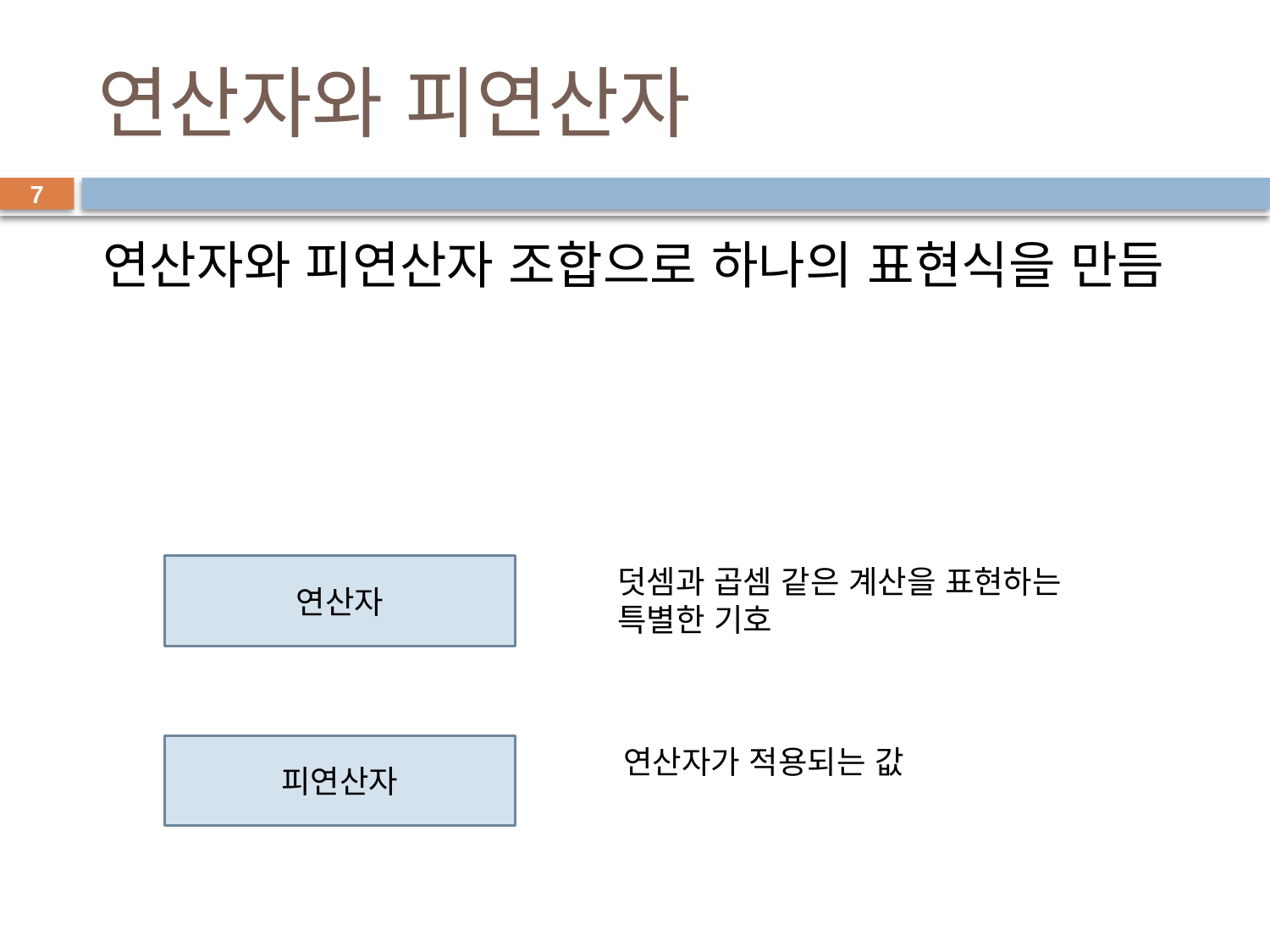

# 연산자와 피연산자
7
 연산자와 피연산자 조합으로 하나의 표현식을 만듬
연산자
덧셈과 곱셈 같은 계산을 표현하는 특별한 기호
피연산자
연산자가 적용되는 값